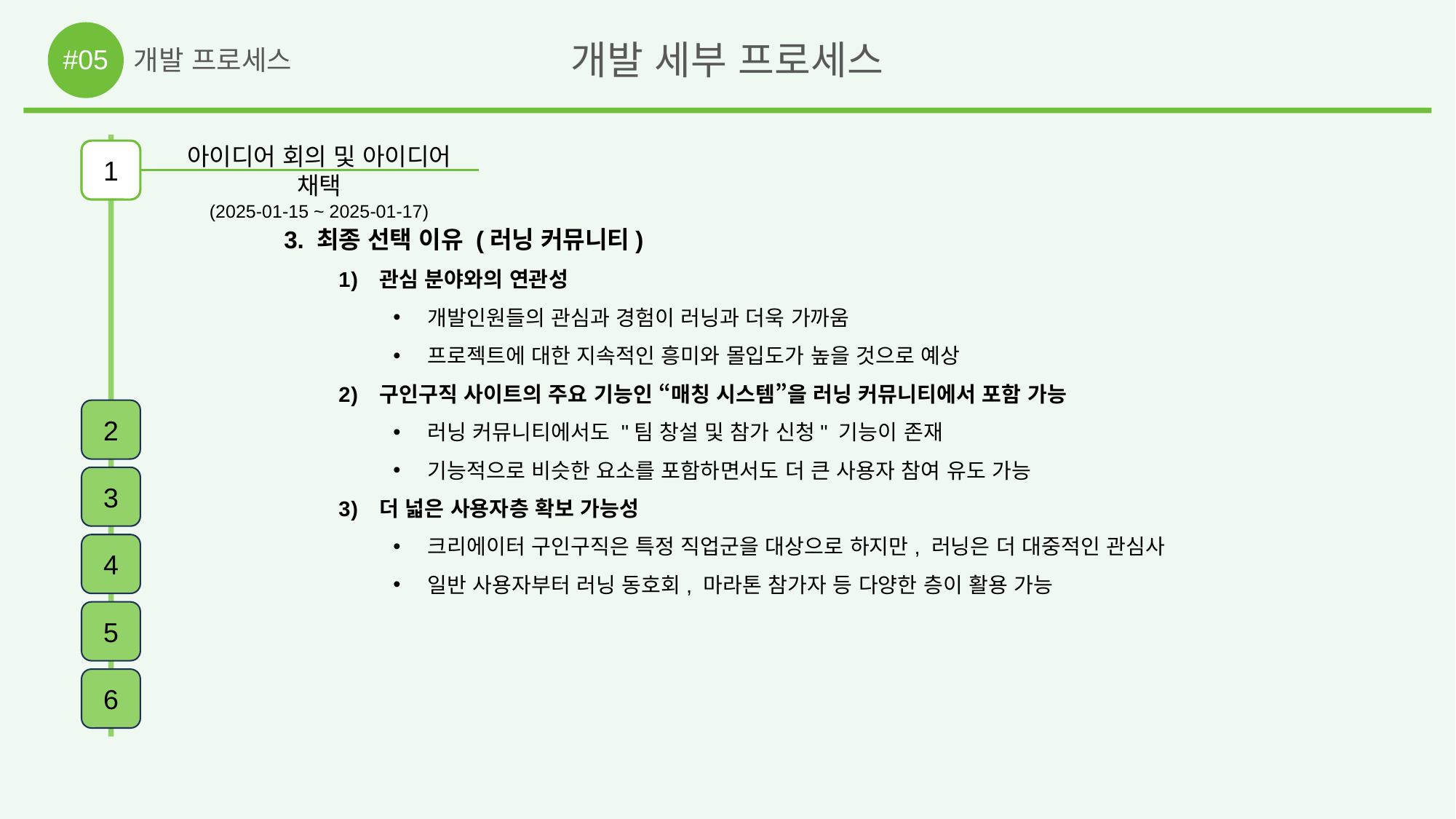

#05
개발 세부 프로세스
개발 프로세스

아이디어 회의 및 아이디어 채택
(2025-01-15 ~ 2025-01-17)
1
3. 최종 선택 이유 (러닝 커뮤니티)
관심 분야와의 연관성
개발인원들의 관심과 경험이 러닝과 더욱 가까움
프로젝트에 대한 지속적인 흥미와 몰입도가 높을 것으로 예상
구인구직 사이트의 주요 기능인 “매칭 시스템”을 러닝 커뮤니티에서 포함 가능
러닝 커뮤니티에서도 "팀 창설 및 참가 신청" 기능이 존재
기능적으로 비슷한 요소를 포함하면서도 더 큰 사용자 참여 유도 가능
더 넓은 사용자층 확보 가능성
크리에이터 구인구직은 특정 직업군을 대상으로 하지만, 러닝은 더 대중적인 관심사
일반 사용자부터 러닝 동호회, 마라톤 참가자 등 다양한 층이 활용 가능
2

3
4
5
6